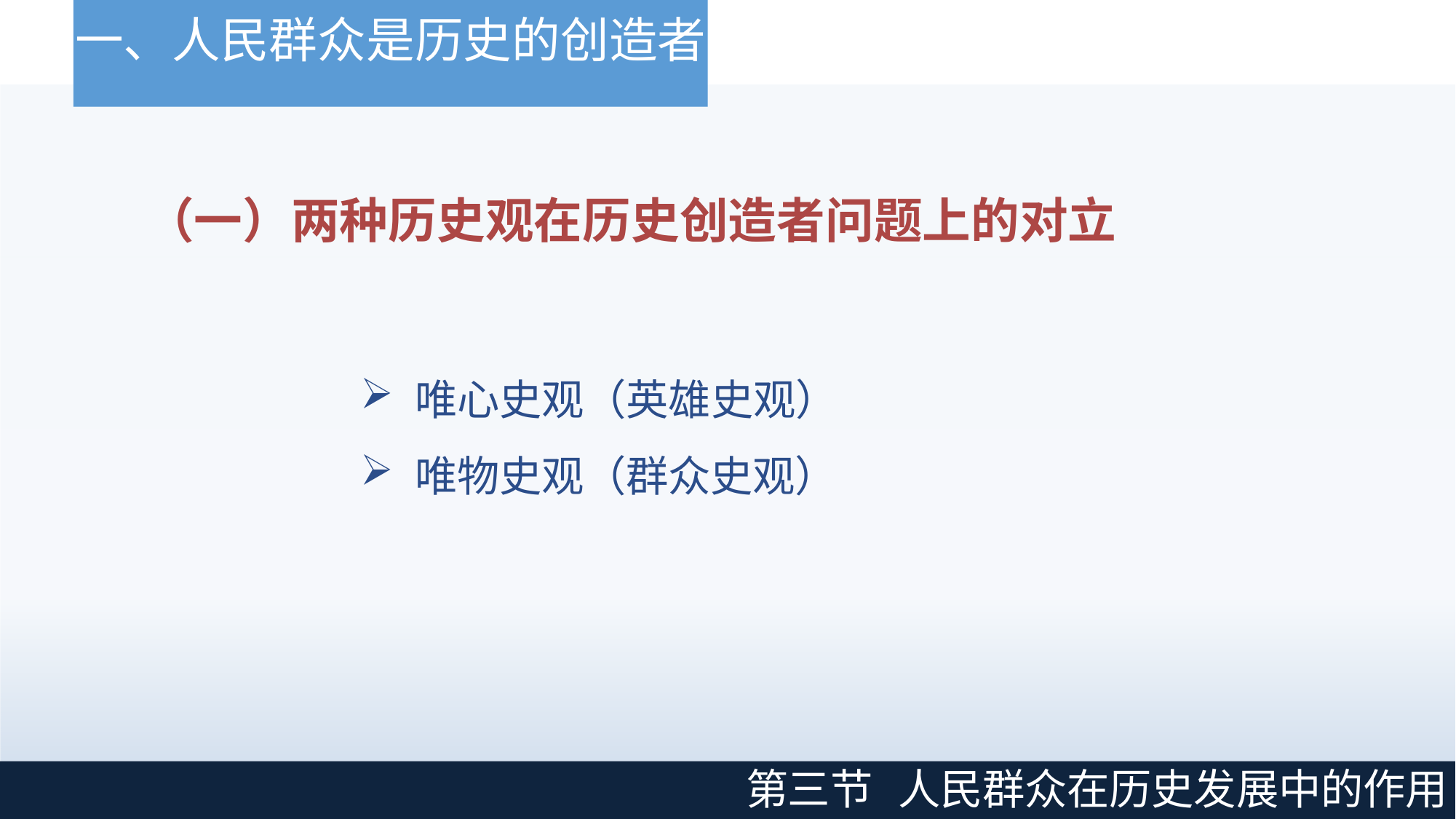

# 一、人民群众是历史的创造者

（一）两种历史观在历史创造者问题上的对立

唯心史观（英雄史观）
唯物史观（群众史观）
第三节
人民群众在历史发展中的作用